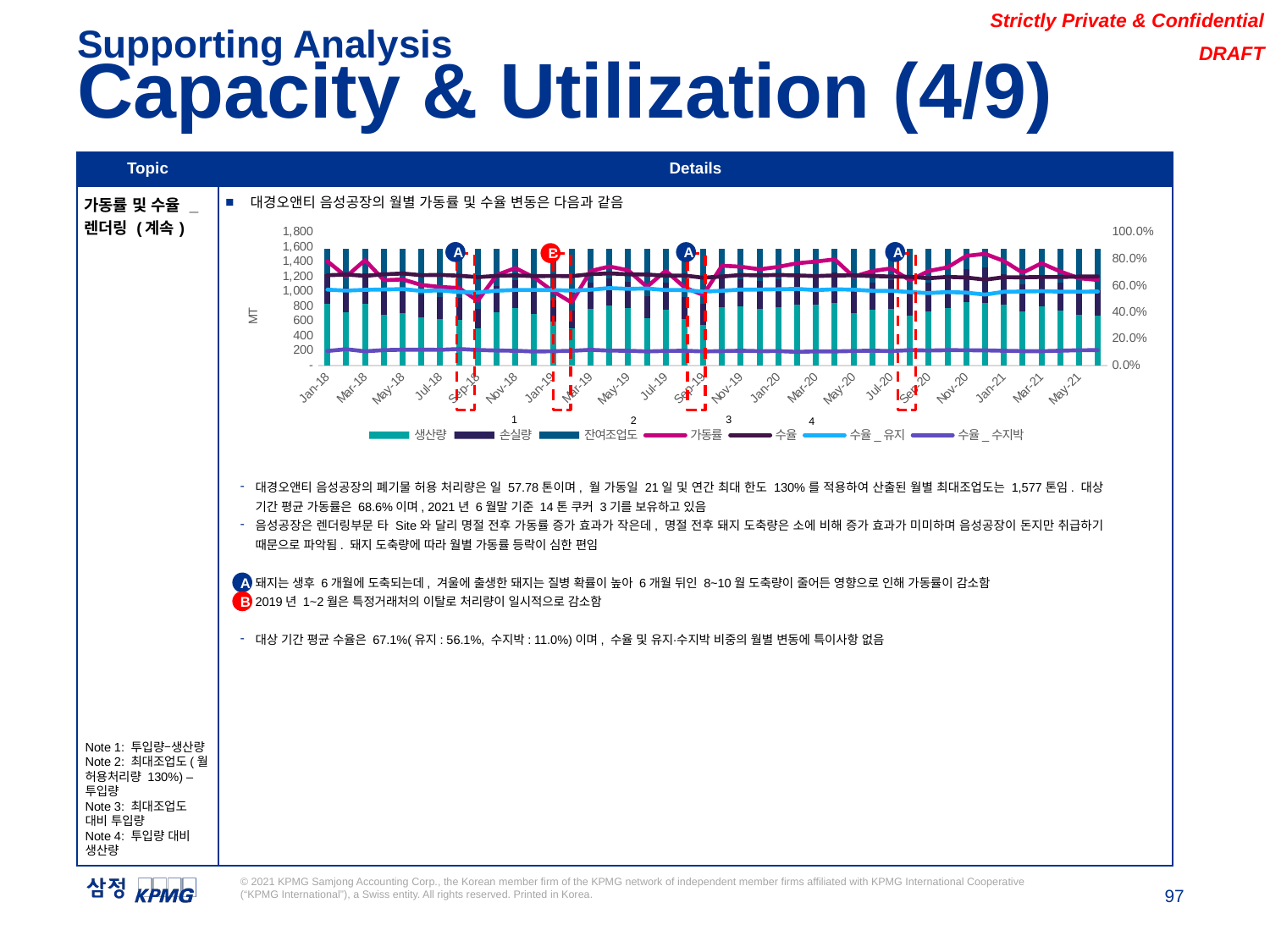

Supporting Analysis

Capacity & Utilization (4/9)
| Topic | Details |
| --- | --- |
| 가동률 및 수율 \_렌더링 (계속) | 대경오앤티 음성공장의 월별 가동률 및 수율 변동은 다음과 같음 |

### Chart

| Category | 생산량 | 손실량 | 잔여조업도 | 가동률 | 수율 | 수율_유지 | 수율_수지박 |
|---|---|---|---|---|---|---|---|
| 43101 | 833.0 | 398.826 | 345.5680000000002 | 0.780924740426298 | 0.676231870410269 | 0.568262075975016 | 0.10796979443525304 |
| 43132 | 717.0 | 334.337 | 526.0570000000002 | 0.6665024717984218 | 0.6819887438566321 | 0.5611901797425564 | 0.12079856411407569 |
| 43160 | 837.0 | 408.81999999999994 | 331.5740000000003 | 0.7897963349676744 | 0.6718466552150392 | 0.5666950281742146 | 0.10515162704082452 |
| 43191 | 689.0 | 319.095 | 569.2990000000002 | 0.6390889023287777 | 0.6834673319478819 | 0.5693907816227637 | 0.11407655032511817 |
| 43221 | 701.0 | 315.91600000000005 | 560.4780000000002 | 0.6446810372044016 | 0.689339139122602 | 0.5723186575882373 | 0.11702048153436469 |
| 43252 | 644.0 | 307.975 | 625.4190000000002 | 0.6035112343523558 | 0.6764883531605347 | 0.5588382047847895 | 0.11765014837574515 |
| 43282 | 630.0 | 297.91999999999996 | 649.4740000000003 | 0.5882613982302455 | 0.6789378394689197 | 0.5625484955599621 | 0.11638934390895768 |
| 43313 | 616.0 | 299.68499999999995 | 661.7090000000003 | 0.5805049340874885 | 0.6727204224160055 | 0.5504076183403682 | 0.12231280407563737 |
| 43344 | 506.0 | 258.20000000000005 | 813.1940000000002 | 0.48446995487493927 | 0.6621303323737241 | 0.5469772310913373 | 0.1151531012823868 |
| 43374 | 718.0 | 351.04600000000005 | 508.3480000000002 | 0.6777292166700266 | 0.6716268523524712 | 0.560312652589318 | 0.11131419976315331 |
| 43405 | 778.0 | 373.86699999999996 | 425.52700000000027 | 0.7302341710441398 | 0.6754252009997682 | 0.5660375720460783 | 0.10938762895368997 |
| 43435 | 697.0 | 343.8320000000001 | 536.5620000000001 | 0.6598427533006972 | 0.6696565824263665 | 0.5658934390948779 | 0.10376314333148864 |
| 43466 | 589.0 | 288.43100000000004 | 699.9630000000002 | 0.5562535422348506 | 0.6712778554666976 | 0.5652866151298507 | 0.105991240336847 |
| 43497 | 498.0 | 245.77300000000002 | 833.6210000000002 | 0.47152011482229544 | 0.6695591262387852 | 0.5606549310071756 | 0.10890419523160964 |
| 43525 | 764.0 | 352.932 | 460.4620000000002 | 0.7080868825417111 | 0.684016573972274 | 0.5676263192387719 | 0.11639025473350213 |
| 43556 | 808.0 | 362.1869999999999 | 407.20700000000033 | 0.741848263655117 | 0.6904879305615257 | 0.5802491396674208 | 0.11023879089410497 |
| 43586 | 769.0 | 356.55099999999993 | 451.8430000000003 | 0.7135509580992445 | 0.6832209291271565 | 0.5739411186165709 | 0.1092798105105855 |
| 43617 | 633.0 | 295.82500000000005 | 648.5690000000002 | 0.5888351293335716 | 0.681506204075041 | 0.5770731838613301 | 0.10443302021371087 |
| 43647 | 754.0 | 366.46900000000005 | 456.9250000000002 | 0.7103291885223348 | 0.6729324952319073 | 0.5649420019652485 | 0.10799049326665887 |
| 43678 | 623.0 | 300.775 | 653.6190000000003 | 0.5856336463813099 | 0.674406646640145 | 0.5650726637980028 | 0.1093339828421423 |
| 43709 | 548.0 | 285.119 | 744.2750000000002 | 0.528161638753539 | 0.6577691782326414 | 0.5533423196446126 | 0.10442685858802883 |
| 43739 | 787.0 | 393.164 | 397.23000000000025 | 0.7481732528461499 | 0.6668564707955843 | 0.5600916482793917 | 0.10676482251619267 |
| 43770 | 792.0 | 376.0 | 409.39400000000023 | 0.7404617996518307 | 0.678082191780822 | 0.5684931506849316 | 0.1095890410958904 |
| 43800 | 768.0 | 369.0 | 440.39400000000023 | 0.7208091320240851 | 0.6754617414248021 | 0.5690413368513633 | 0.10642040457343888 |
| 43831 | 791.0 | 374.75800000000004 | 411.6360000000002 | 0.7390404680124305 | 0.6785284767507492 | 0.5713021055828054 | 0.10722637116794394 |
| 43862 | 816.0 | 393.028 | 368.3660000000002 | 0.7664717882786417 | 0.6749223343049127 | 0.5740148284406978 | 0.10090750586421489 |
| 43891 | 823.0 | 405.73 | 348.6640000000002 | 0.7789620094916044 | 0.669797270352315 | 0.5648108209289266 | 0.10498644942338838 |
| 43922 | 847.0 | 407.4670000000001 | 322.92700000000013 | 0.795278161321775 | 0.6751871511964842 | 0.5707603308815616 | 0.10442682031492258 |
| 43952 | 709.0 | 340.4069999999999 | 527.9870000000003 | 0.6652789347493396 | 0.67561965948388 | 0.5679397983813717 | 0.10767986110250838 |
| 43983 | 748.0 | 368.05600000000004 | 461.3380000000002 | 0.7075315361919723 | 0.6702172650834725 | 0.5600077415470192 | 0.11020952353645336 |
| 44013 | 766.0 | 382.43100000000004 | 428.9630000000002 | 0.7280558947225613 | 0.6669969723910274 | 0.5598943253882906 | 0.10710264700273678 |
| 44044 | 669.0 | 338.172 | 570.2220000000002 | 0.638503759999087 | 0.6642360987001227 | 0.5500550055005501 | 0.11418109319957266 |
| 44075 | 730.0 | 386.693 | 460.70100000000025 | 0.7079353668138714 | 0.6537159272960429 | 0.5426737697827424 | 0.11104215751330043 |
| 44105 | 770.0 | 389.8399999999999 | 417.5540000000003 | 0.7352887103665918 | 0.6638846737481032 | 0.5500758725341427 | 0.11380880121396056 |
| 44136 | 854.0 | 441.32500000000005 | 282.0690000000002 | 0.8211803772551435 | 0.6592939995753961 | 0.5458089668615984 | 0.11348503271379769 |
| 44166 | 849.0 | 470.5899999999999 | 257.8040000000003 | 0.8365633443515061 | 0.6433816564235861 | 0.5312256079539858 | 0.11215604846960041 |
| 44197 | 817.0 | 418.528 | 341.8660000000002 | 0.7832716493152629 | 0.6612557546247434 | 0.551990727850765 | 0.10926502677397841 |
| 44228 | 725.0 | 371.9960000000001 | 480.39800000000014 | 0.69544831538601 | 0.6608957553172481 | 0.5542408541143267 | 0.10665490120292143 |
| 44256 | 801.0 | 406.9280000000001 | 369.4660000000001 | 0.7657744355563669 | 0.6631189938473153 | 0.5571524130577319 | 0.10596658078958347 |
| 44287 | 737.0 | 374.789 | 465.60500000000025 | 0.704826441586566 | 0.6628955674143205 | 0.5531625155492634 | 0.10973305186505714 |
| 44317 | 687.0 | 343.50199999999995 | 546.8920000000003 | 0.6532939772815161 | 0.6666653727988884 | 0.5531284752479859 | 0.11353689755090238 |
| 44348 | 675.0 | 335.828 | 566.5660000000003 | 0.6408215068651205 | 0.6677693930124611 | 0.5540012742029307 | 0.1137681188095304 |
A
A
A
B

1
3
2
4
대경오앤티 음성공장의 폐기물 허용 처리량은 일 57.78톤이며, 월 가동일 21일 및 연간 최대 한도 130%를 적용하여 산출된 월별 최대조업도는 1,577톤임. 대상 기간 평균 가동률은 68.6%이며, 2021년 6월말 기준 14톤 쿠커 3기를 보유하고 있음
음성공장은 렌더링부문 타 Site와 달리 명절 전후 가동률 증가 효과가 작은데, 명절 전후 돼지 도축량은 소에 비해 증가 효과가 미미하며 음성공장이 돈지만 취급하기 때문으로 파악됨. 돼지 도축량에 따라 월별 가동률 등락이 심한 편임

돼지는 생후 6개월에 도축되는데, 겨울에 출생한 돼지는 질병 확률이 높아 6개월 뒤인 8~10월 도축량이 줄어든 영향으로 인해 가동률이 감소함
2019년 1~2월은 특정거래처의 이탈로 처리량이 일시적으로 감소함

대상 기간 평균 수율은 67.1%(유지: 56.1%, 수지박: 11.0%)이며, 수율 및 유지∙수지박 비중의 월별 변동에 특이사항 없음
A
B
Note 1: 투입량–생산량
Note 2: 최대조업도(월 허용처리량 130%) –투입량
Note 3: 최대조업도 대비 투입량
Note 4: 투입량 대비 생산량